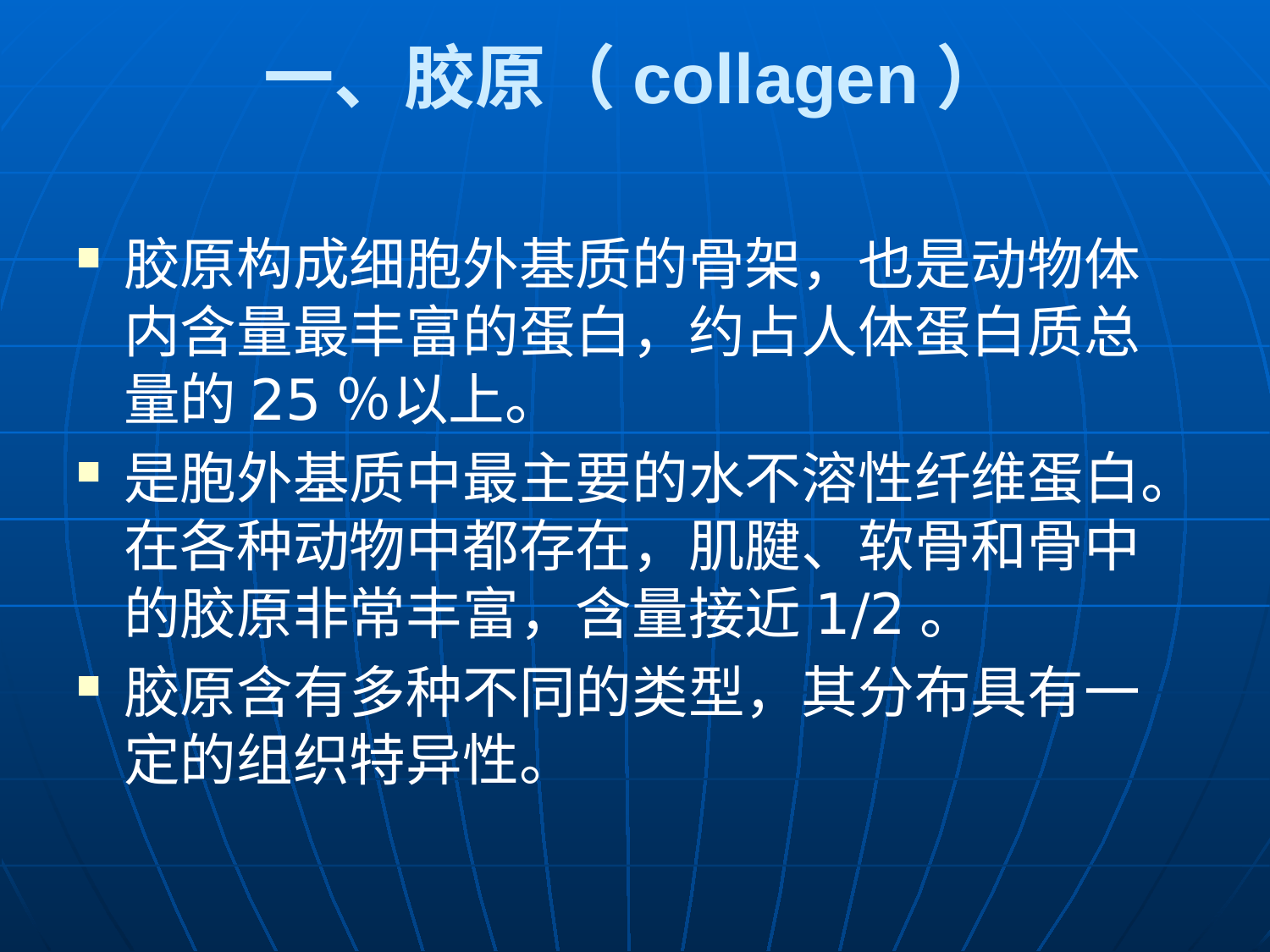

# 一、胶原（collagen）
胶原构成细胞外基质的骨架，也是动物体内含量最丰富的蛋白，约占人体蛋白质总量的25％以上。
是胞外基质中最主要的水不溶性纤维蛋白。在各种动物中都存在，肌腱、软骨和骨中的胶原非常丰富，含量接近1/2。
胶原含有多种不同的类型，其分布具有一定的组织特异性。
睡懦儡自嫉蔡诡姆脏腑震赎壹媳劣罩磐蹋莆脚嗓陇虱回寨栋愚丘苗将杨店细胞的社会联系课件细胞的社会联系课件